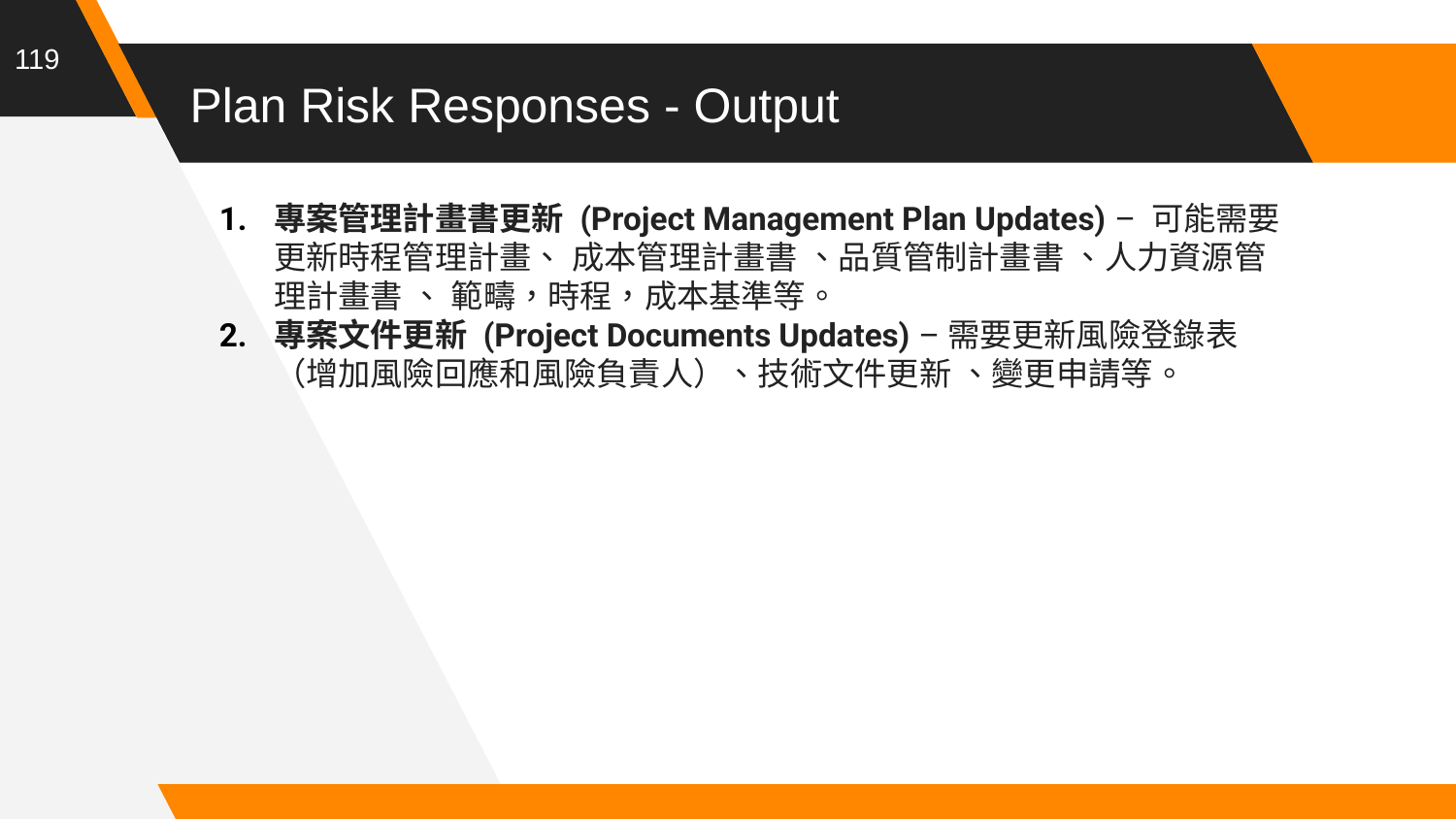

119
# Plan Risk Responses - Output
專案管理計畫書更新 (Project Management Plan Updates) – 可能需要更新時程管理計畫、 成本管理計畫書 、品質管制計畫書 、人力資源管理計畫書 、 範疇，時程，成本基準等。
專案文件更新 (Project Documents Updates) –需要更新風險登錄表（增加風險回應和風險負責人）、技術文件更新 、變更申請等。